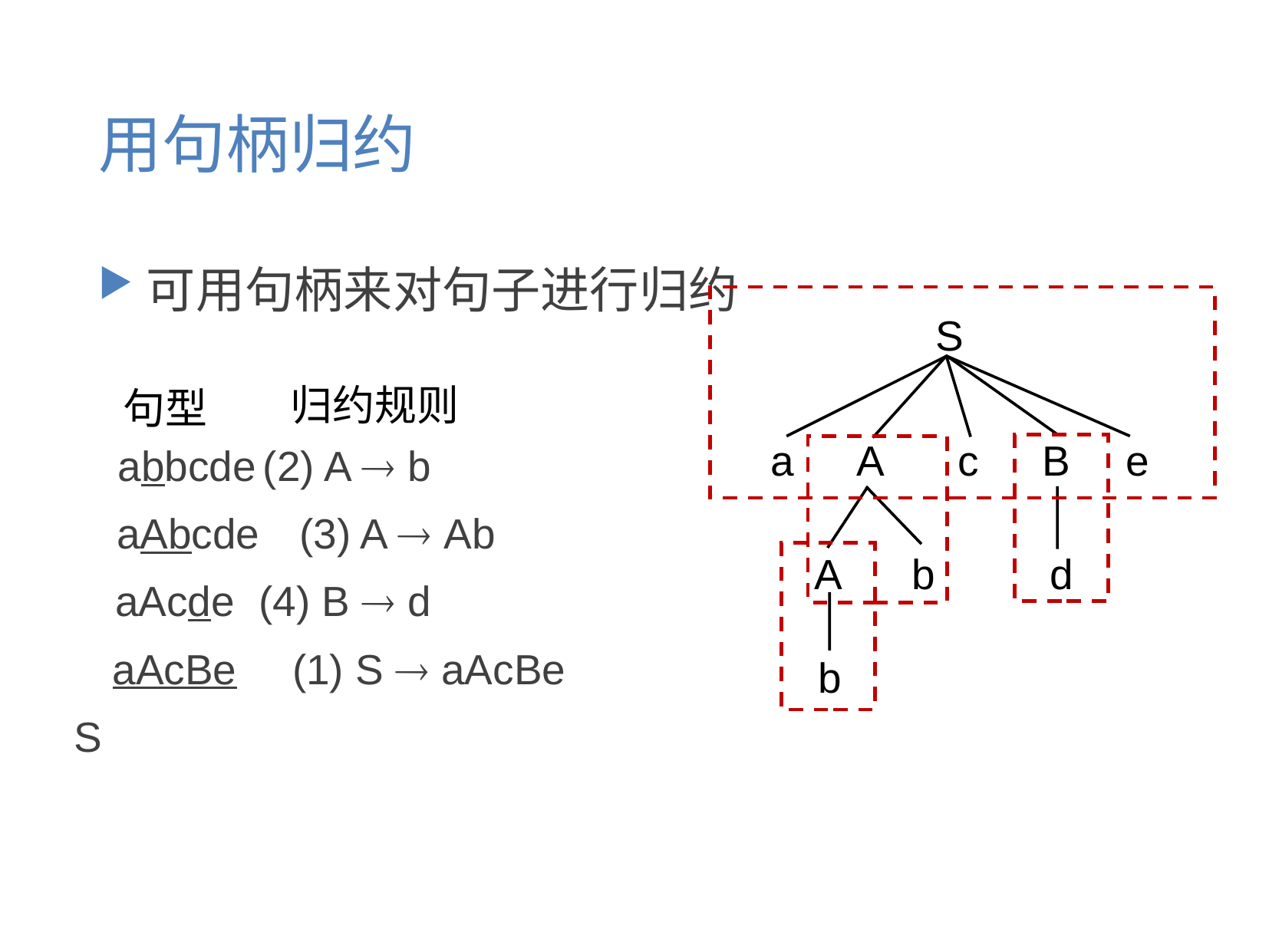

# 用句柄归约
可用句柄来对句子进行归约

S

归约规则
句型
abbcde
(2) A → b
a
A
c
B
e

aAbcde
(3) A → Ab

A
b
d
aAcde
(4) B → d

aAcBe
(1) S → aAcBe
b
S